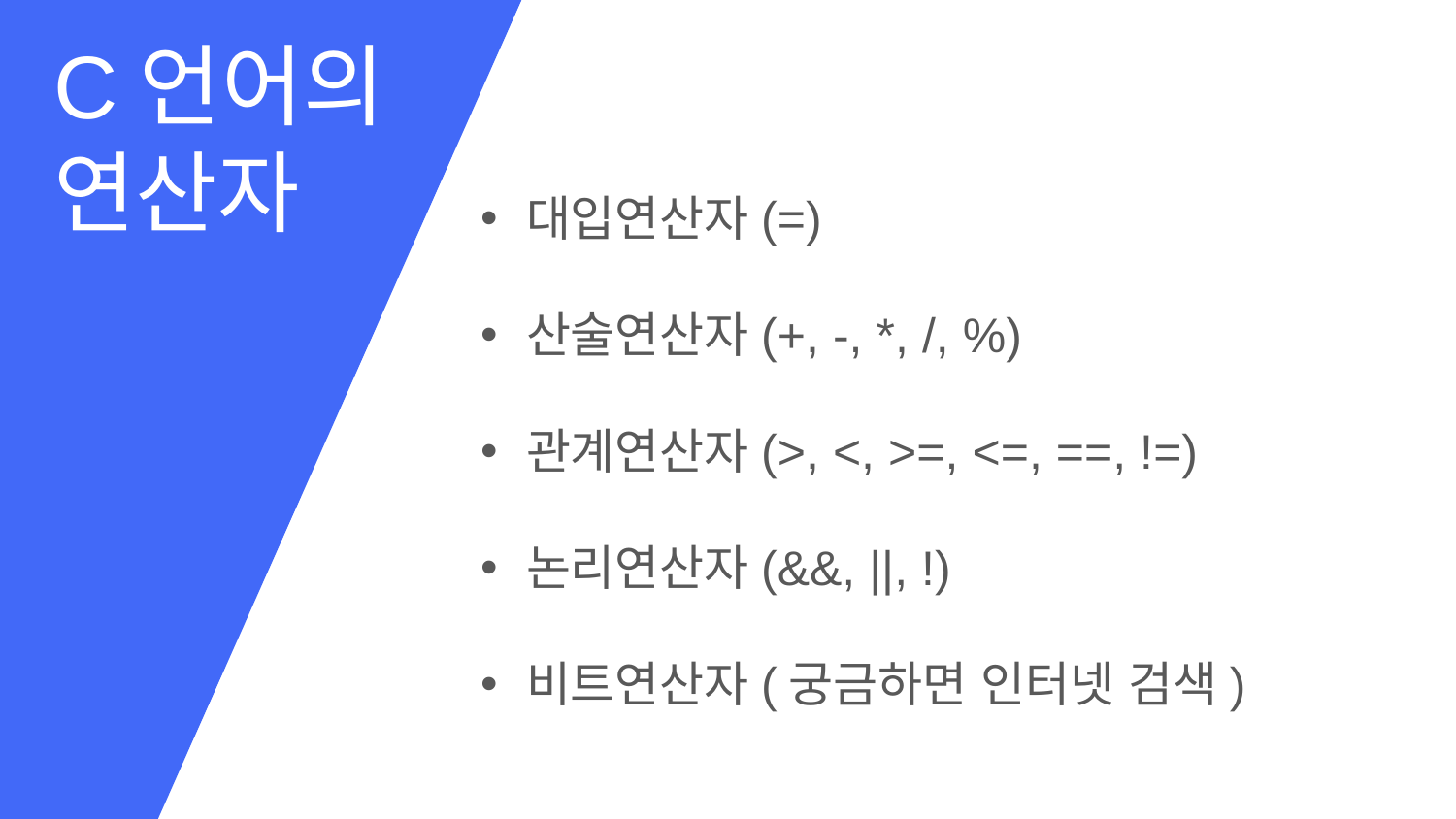

C언어의
연산자
대입연산자(=)
산술연산자(+, -, *, /, %)
관계연산자(>, <, >=, <=, ==, !=)
논리연산자(&&, ||, !)
비트연산자(궁금하면 인터넷 검색)